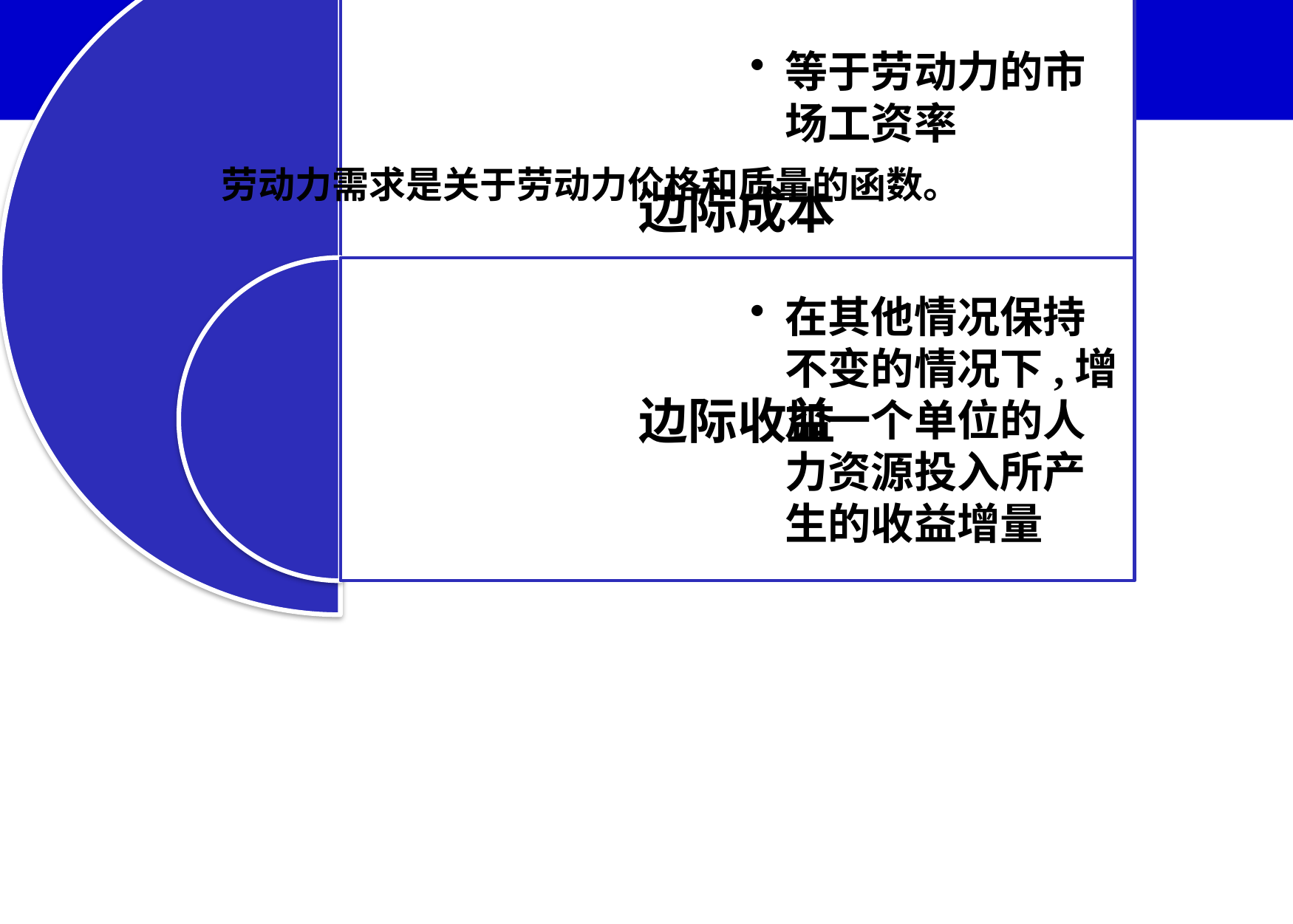

# 劳动力需求
劳动力需求是关于劳动力价格和质量的函数。
边际成本
边际收益
等于劳动力的市场工资率
在其他情况保持不变的情况下,增加一个单位的人力资源投入所产生的收益增量